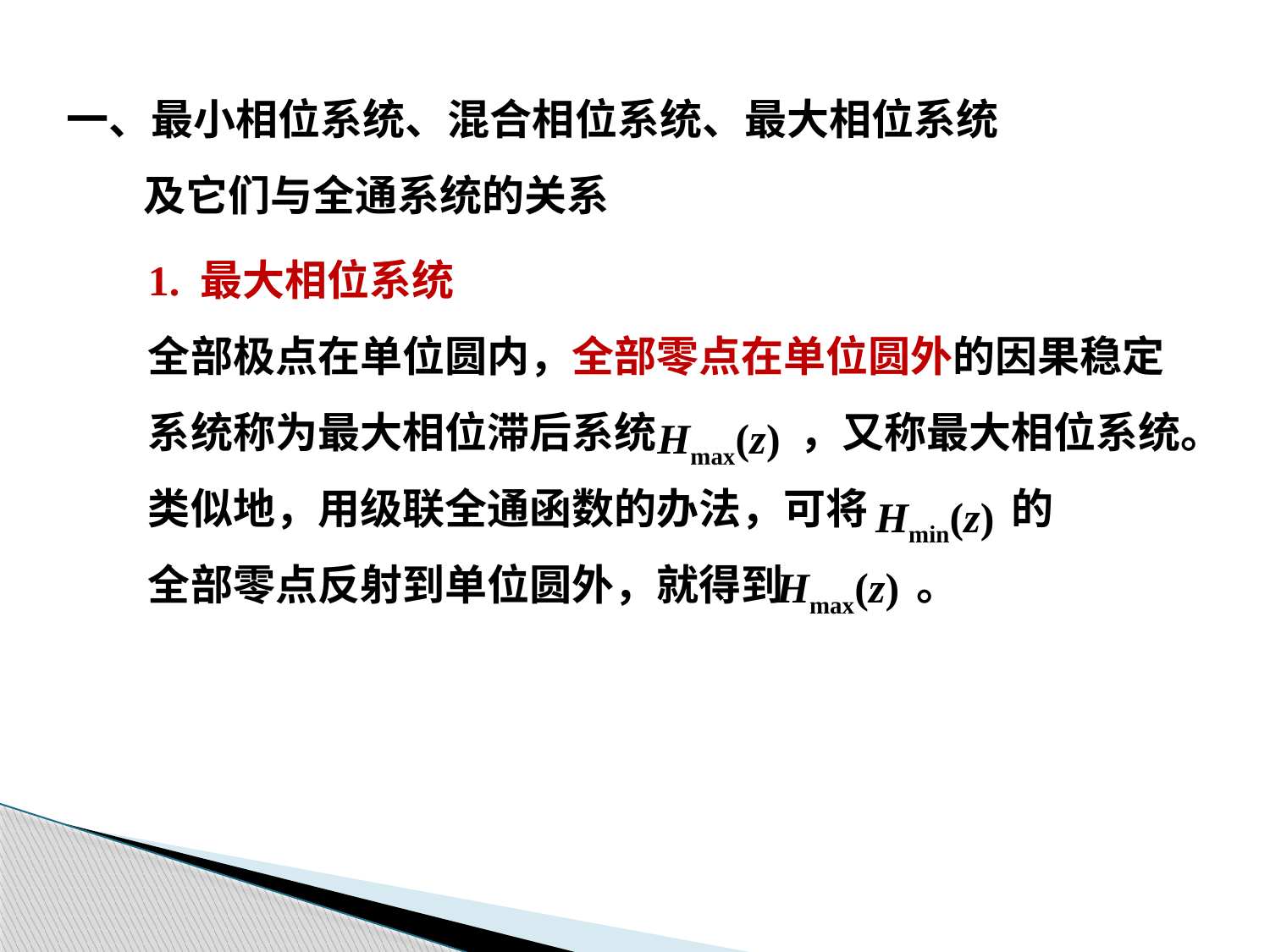

一、最小相位系统、混合相位系统、最大相位系统
       及它们与全通系统的关系
1. 最大相位系统
全部极点在单位圆内，全部零点在单位圆外的因果稳定
系统称为最大相位滞后系统               ，又称最大相位系统。
类似地，用级联全通函数的办法，可将               的
全部零点反射到单位圆外，就得到              。
Hmax(z)
Hmin(z)
Hmax(z)